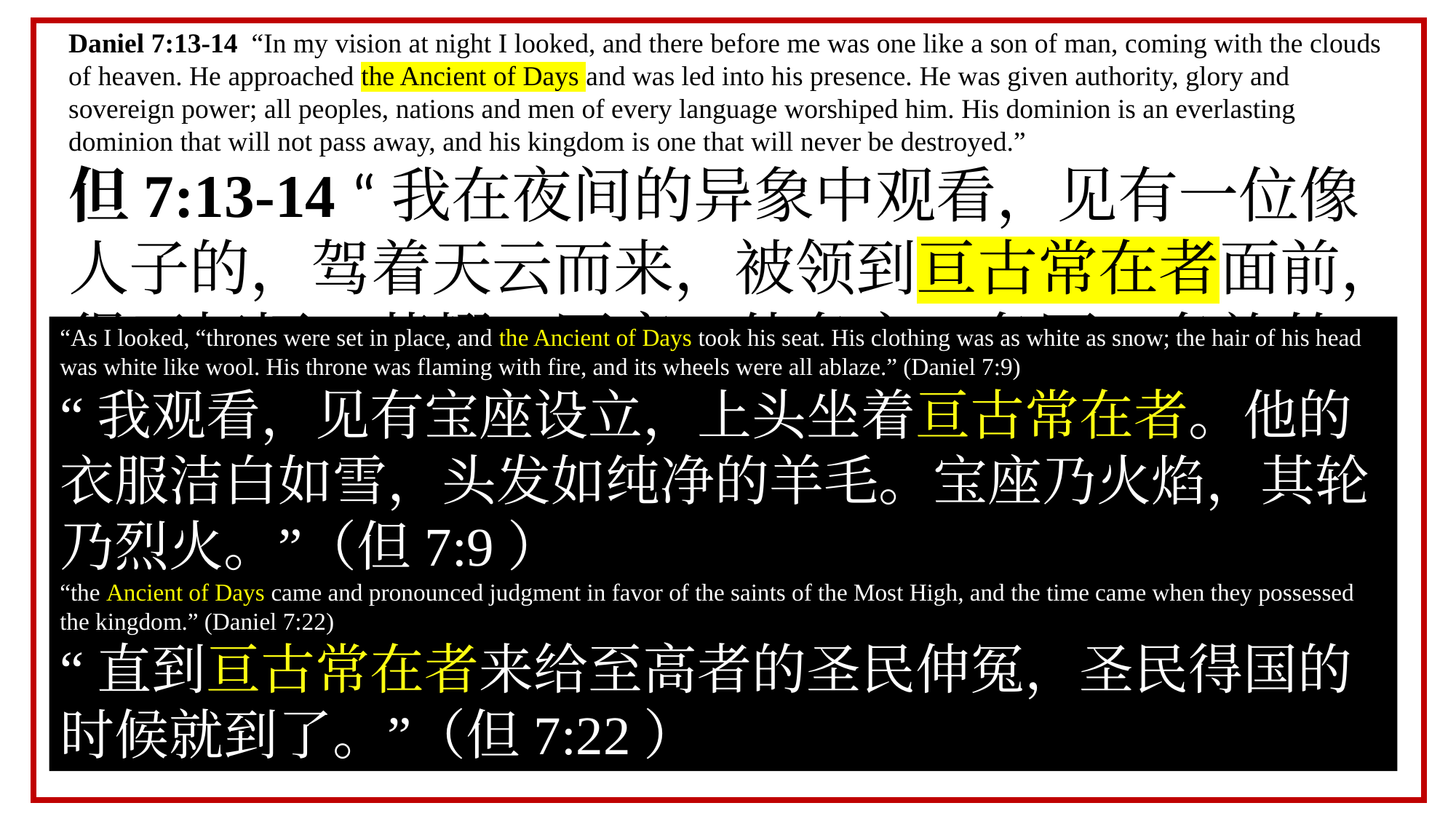

Daniel 7:13-14  “In my vision at night I looked, and there before me was one like a son of man, coming with the clouds of heaven. He approached the Ancient of Days and was led into his presence. He was given authority, glory and sovereign power; all peoples, nations and men of every language worshiped him. His dominion is an everlasting dominion that will not pass away, and his kingdom is one that will never be destroyed.”
但7:13-14 “我在夜间的异象中观看，见有一位像人子的，驾着天云而来，被领到亘古常在者面前，得了权柄，荣耀，国度，使各方，各国，各族的人都事奉他。他的权柄是永远的，不能废去。他的国必不败坏。”
“As I looked, “thrones were set in place, and the Ancient of Days took his seat. His clothing was as white as snow; the hair of his head was white like wool. His throne was flaming with fire, and its wheels were all ablaze.” (Daniel 7:9)
“我观看，见有宝座设立，上头坐着亘古常在者。他的衣服洁白如雪，头发如纯净的羊毛。宝座乃火焰，其轮乃烈火。”（但7:9）
“the Ancient of Days came and pronounced judgment in favor of the saints of the Most High, and the time came when they possessed the kingdom.” (Daniel 7:22)
“直到亘古常在者来给至高者的圣民伸冤，圣民得国的时候就到了。”（但7:22）